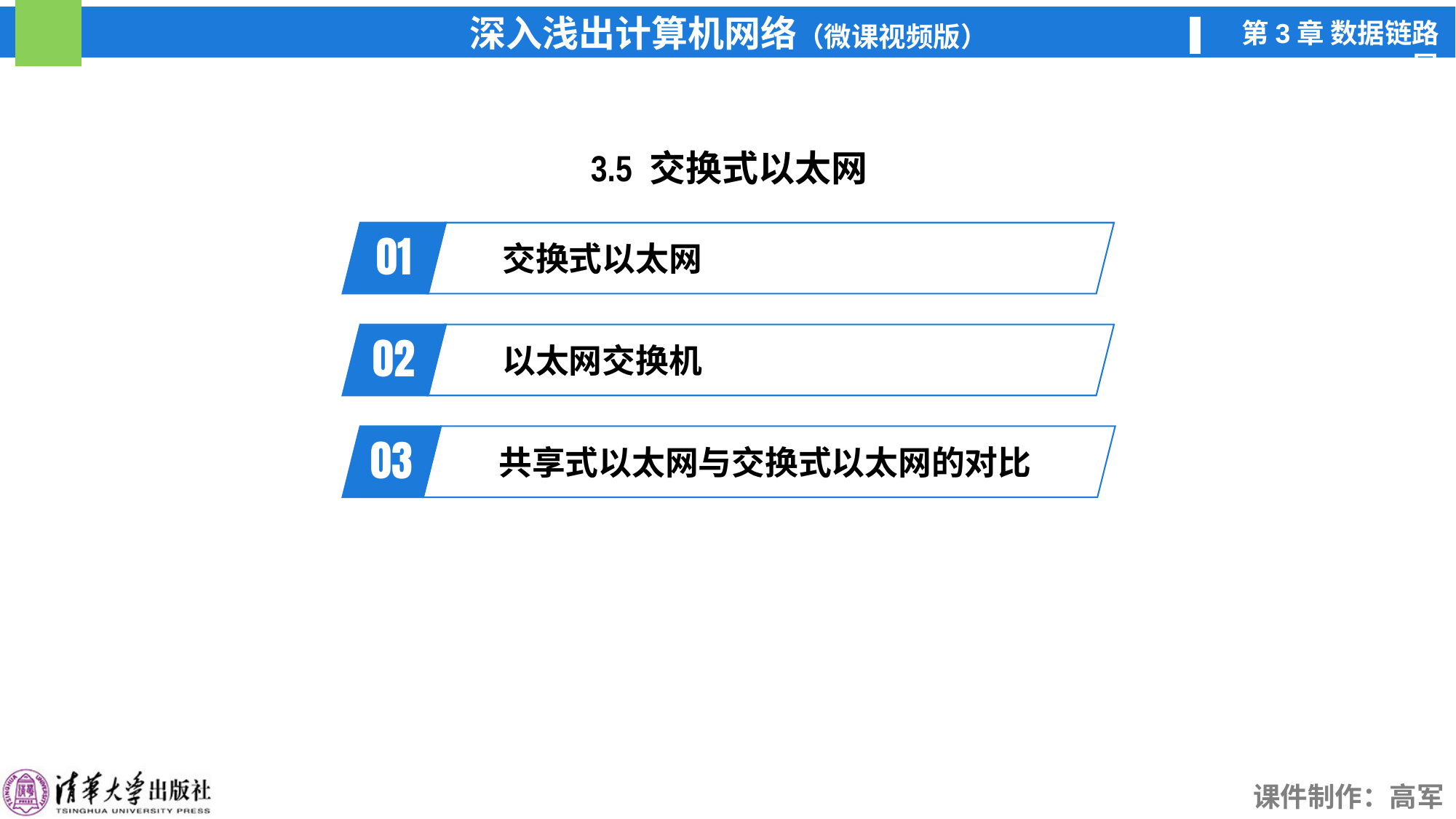

3.5 交换式以太网
01
交换式以太网
02
以太网交换机
03
共享式以太网与交换式以太网的对比